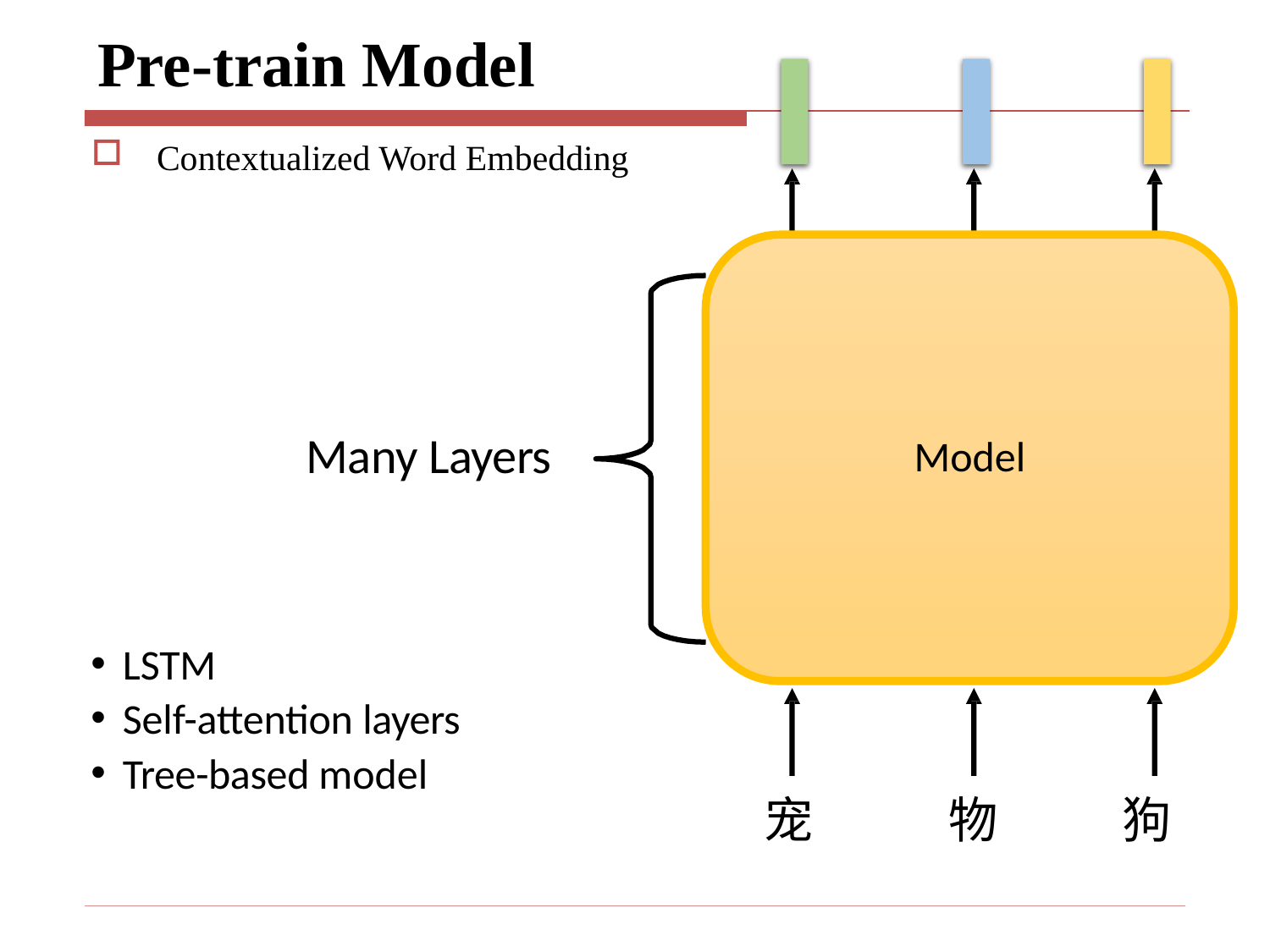

# Pre-train Model

Contextualized Word Embedding

Many Layers
Model
LSTM
Self-attention layers
Tree-based model

宠
物
狗